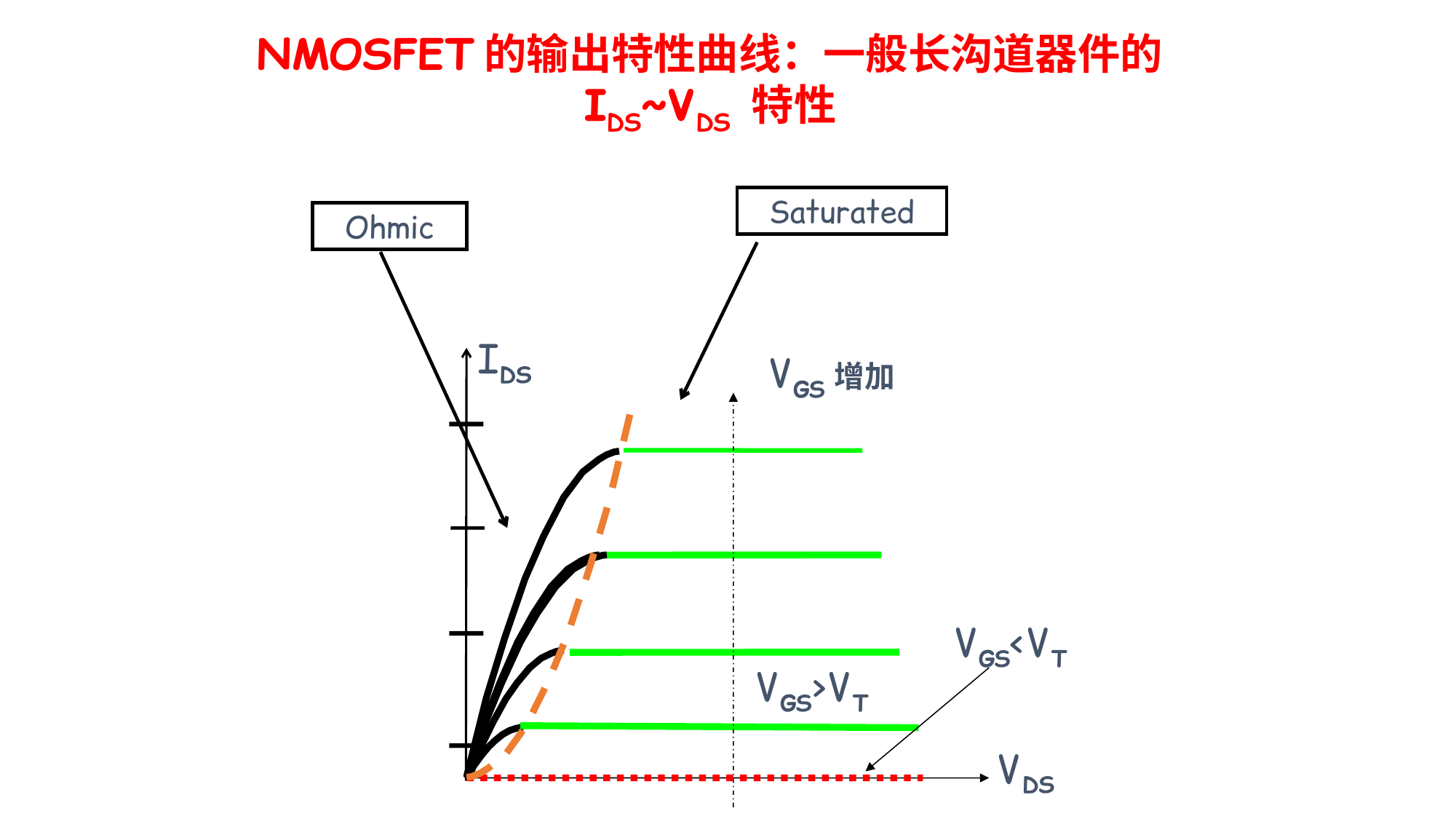

NMOSFET的输出特性曲线：一般长沟道器件的 IDS~VDS 特性
Saturated
Ohmic
IDS
VGS增加

VGS<VT

VGS>VT

VDS